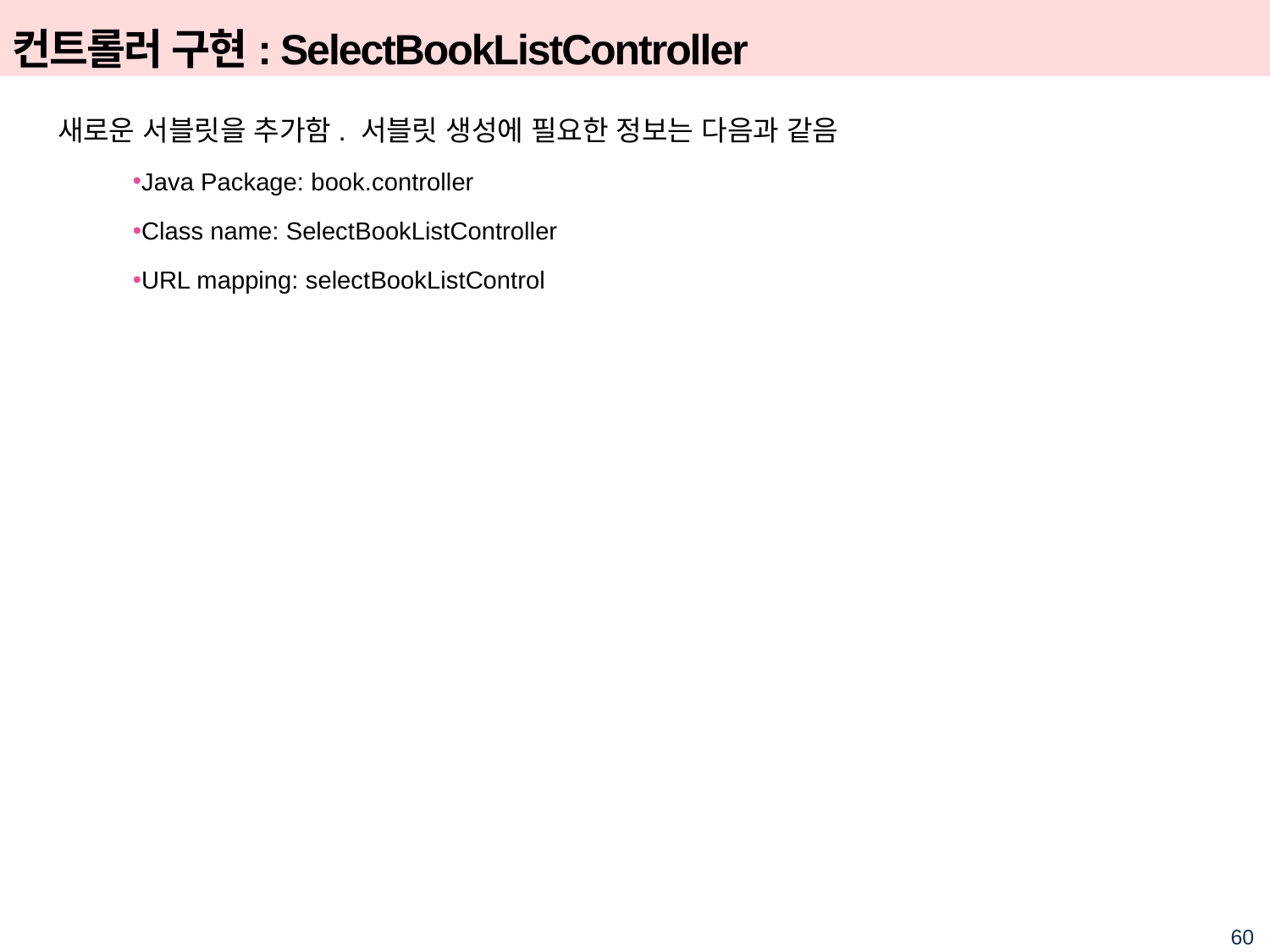

# 컨트롤러 구현: SelectBookListController
새로운 서블릿을 추가함. 서블릿 생성에 필요한 정보는 다음과 같음
Java Package: book.controller
Class name: SelectBookListController
URL mapping: selectBookListControl